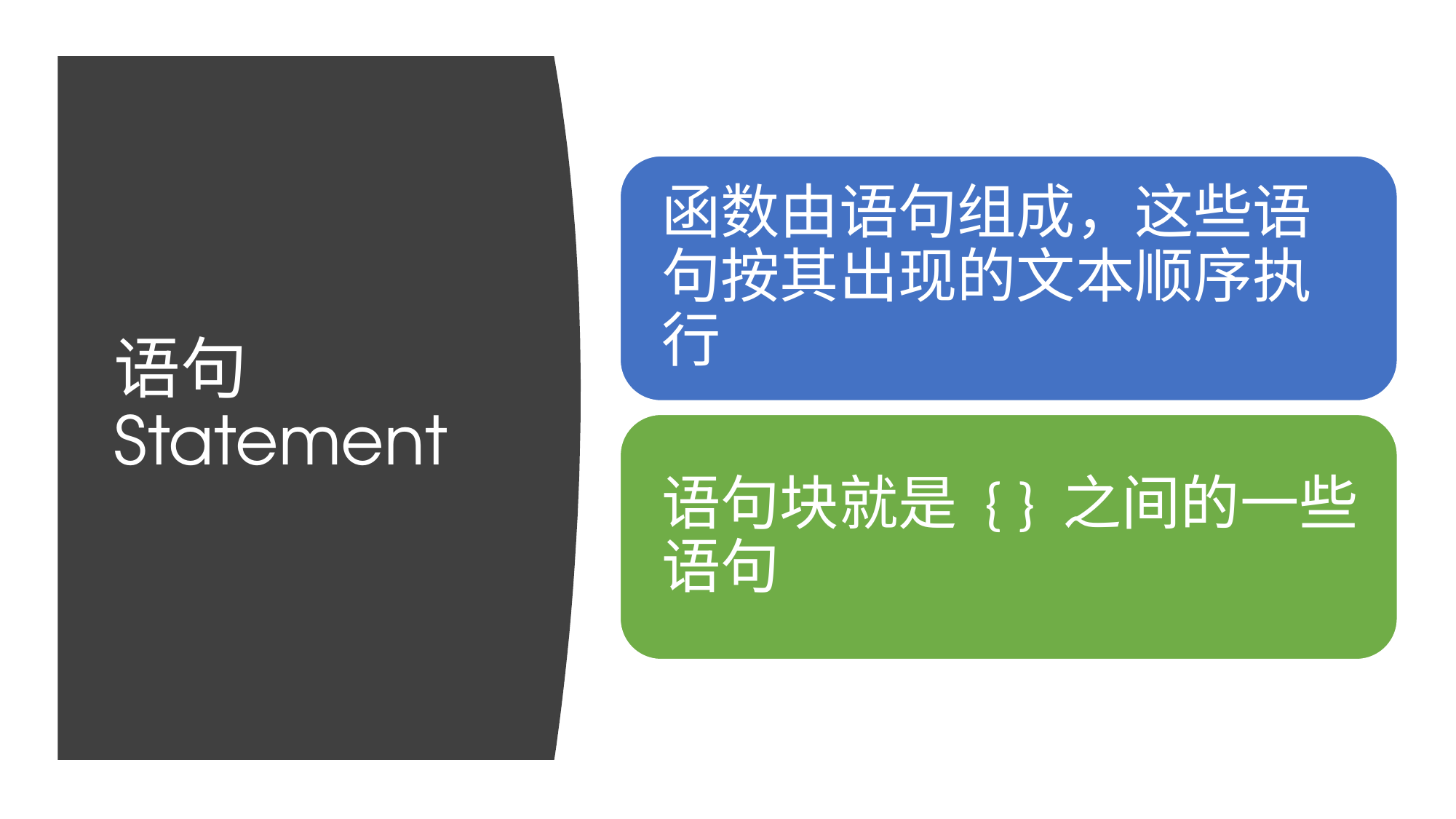

函数由语句组成，这些语句按其出现的文本顺序执行
语句块就是 { } 之间的一些语句

# 语句 Statement